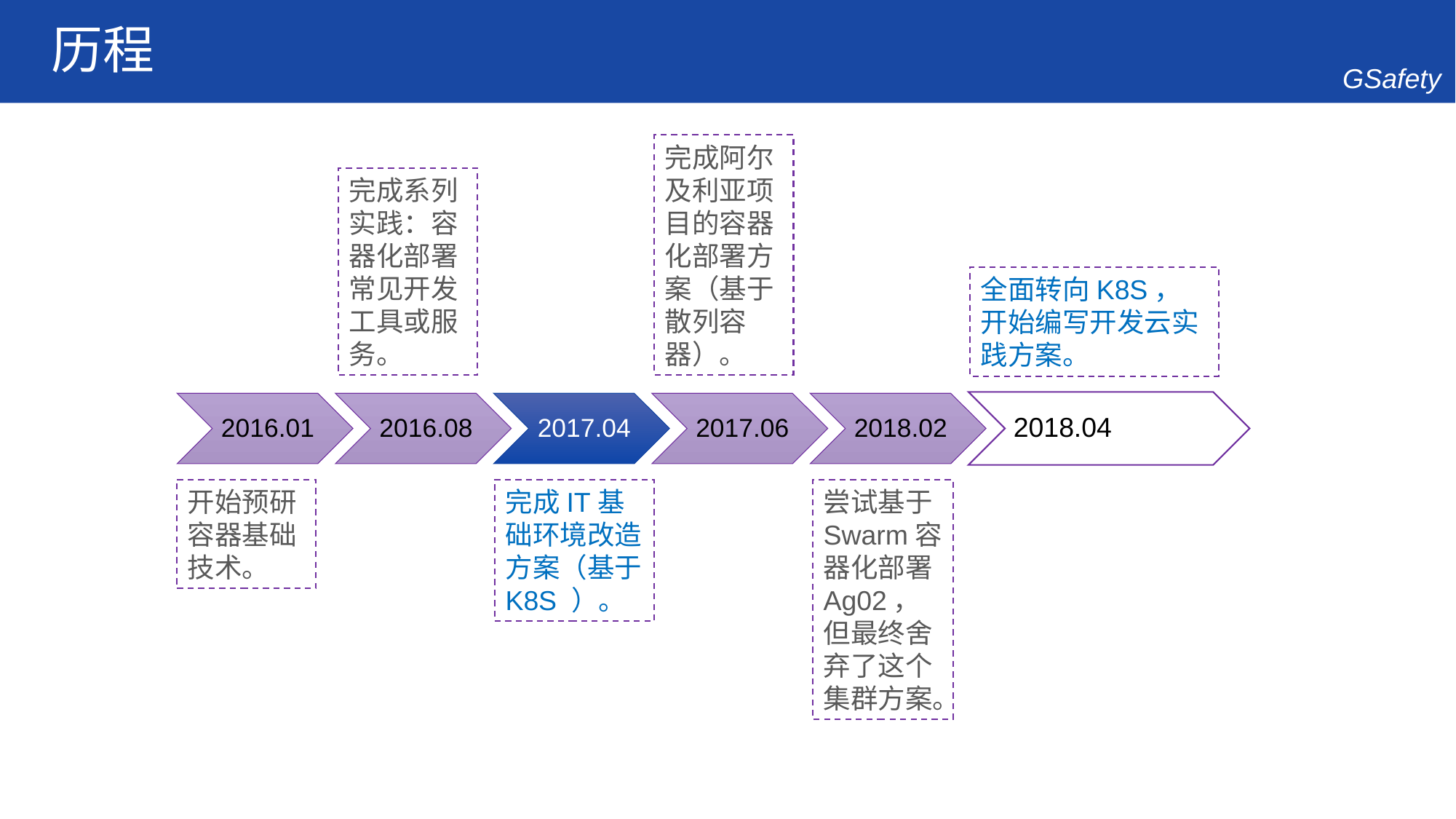

# 历程
完成阿尔及利亚项目的容器化部署方案（基于散列容器）。
完成系列实践：容器化部署常见开发工具或服务。
全面转向K8S，开始编写开发云实践方案。
2016.01
2016.08
2017.04
2017.06
2018.02
2018.04
开始预研容器基础技术。
完成IT基础环境改造方案（基于K8S ）。
尝试基于Swarm容器化部署Ag02，但最终舍弃了这个集群方案。